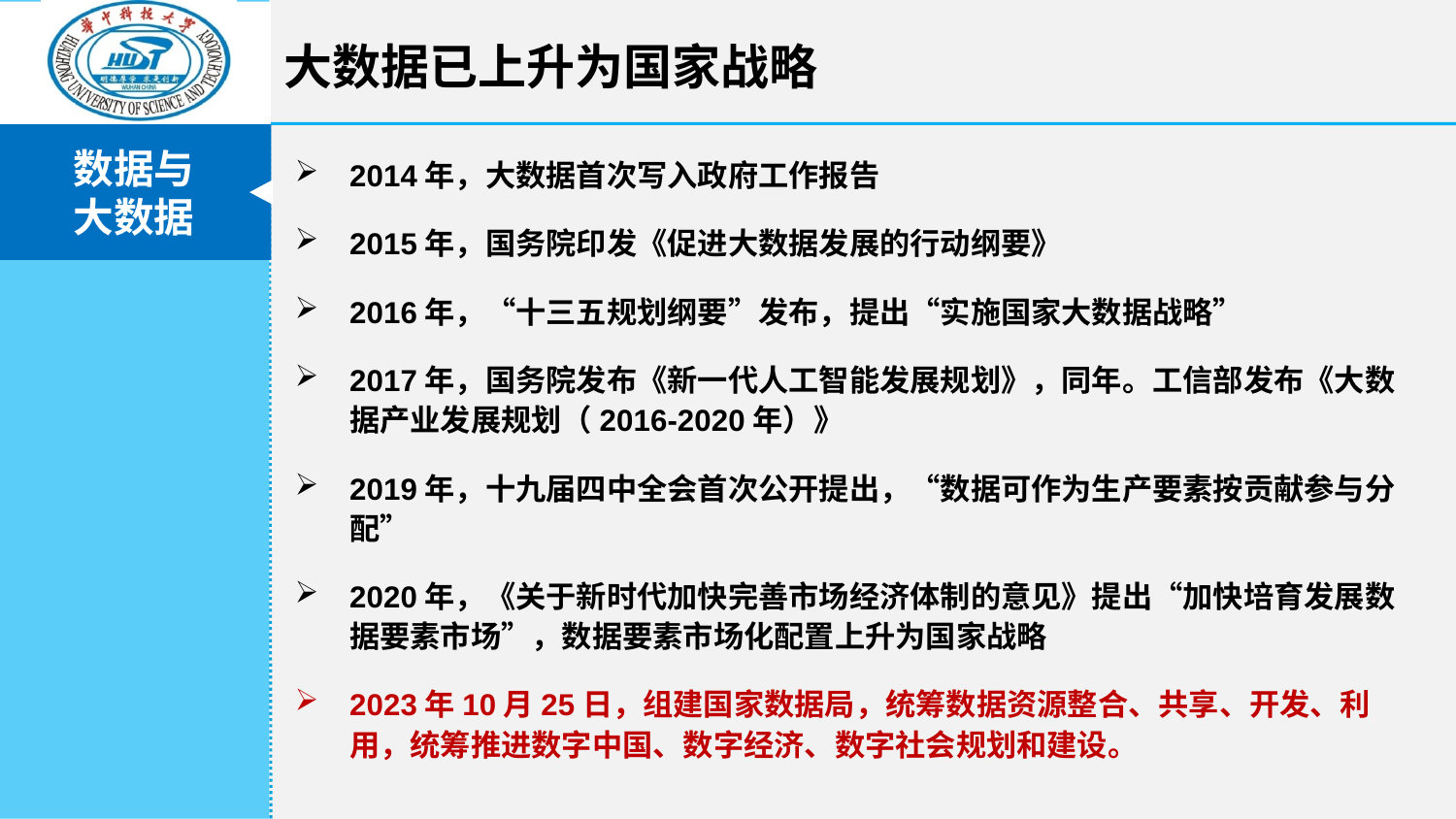

大数据已上升为国家战略
2014年，大数据首次写入政府工作报告
2015年，国务院印发《促进大数据发展的行动纲要》
2016年，“十三五规划纲要”发布，提出“实施国家大数据战略”
2017年，国务院发布《新一代人工智能发展规划》，同年。工信部发布《大数据产业发展规划（2016-2020年）》
2019年，十九届四中全会首次公开提出，“数据可作为生产要素按贡献参与分配”
2020年，《关于新时代加快完善市场经济体制的意见》提出“加快培育发展数据要素市场”，数据要素市场化配置上升为国家战略
2023年10月25日，组建国家数据局，统筹数据资源整合、共享、开发、利用，统筹推进数字中国、数字经济、数字社会规划和建设。